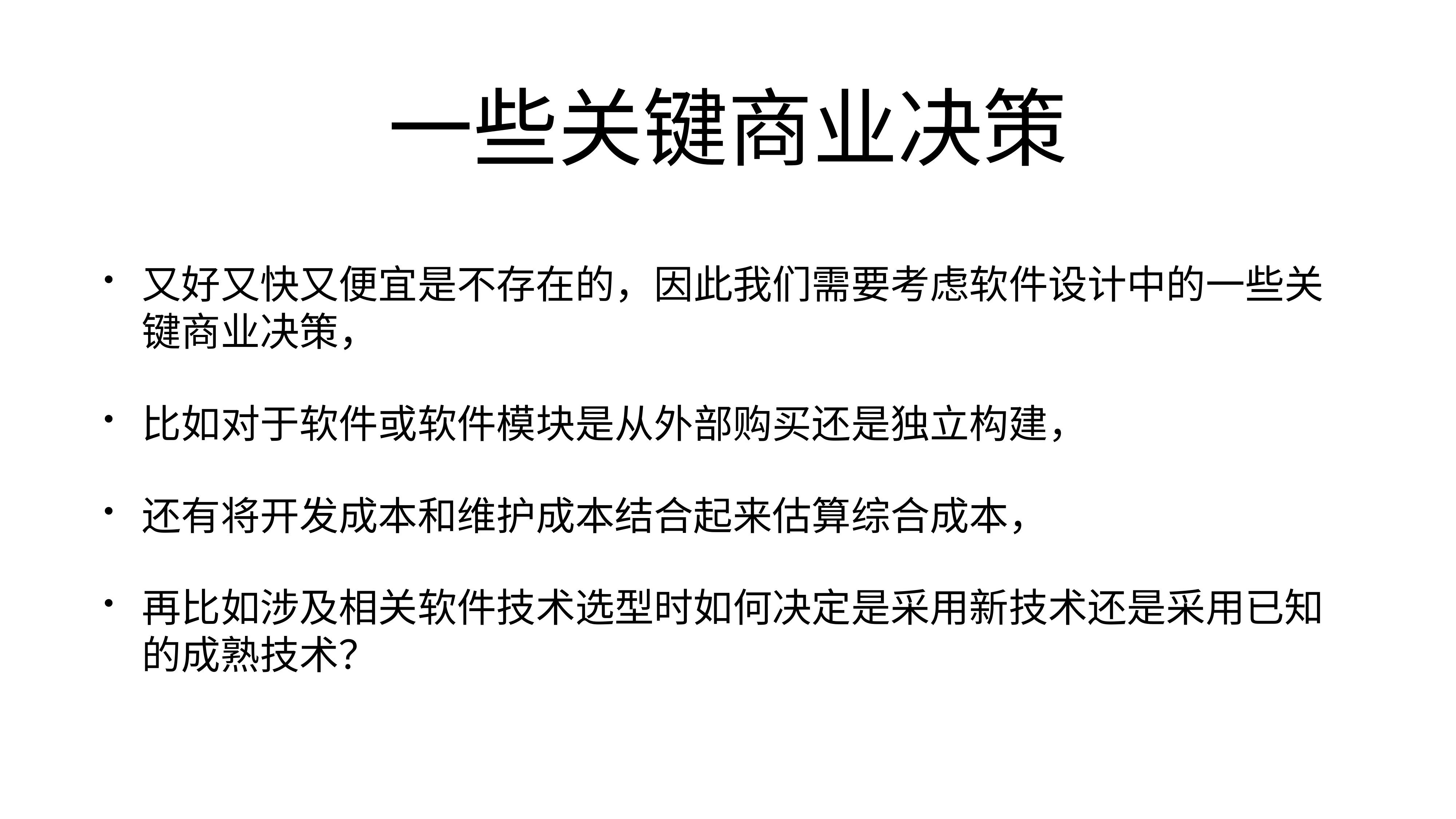

# 一些关键商业决策
又好又快又便宜是不存在的，因此我们需要考虑软件设计中的一些关键商业决策，
比如对于软件或软件模块是从外部购买还是独立构建，
还有将开发成本和维护成本结合起来估算综合成本，
再比如涉及相关软件技术选型时如何决定是采用新技术还是采用已知的成熟技术？